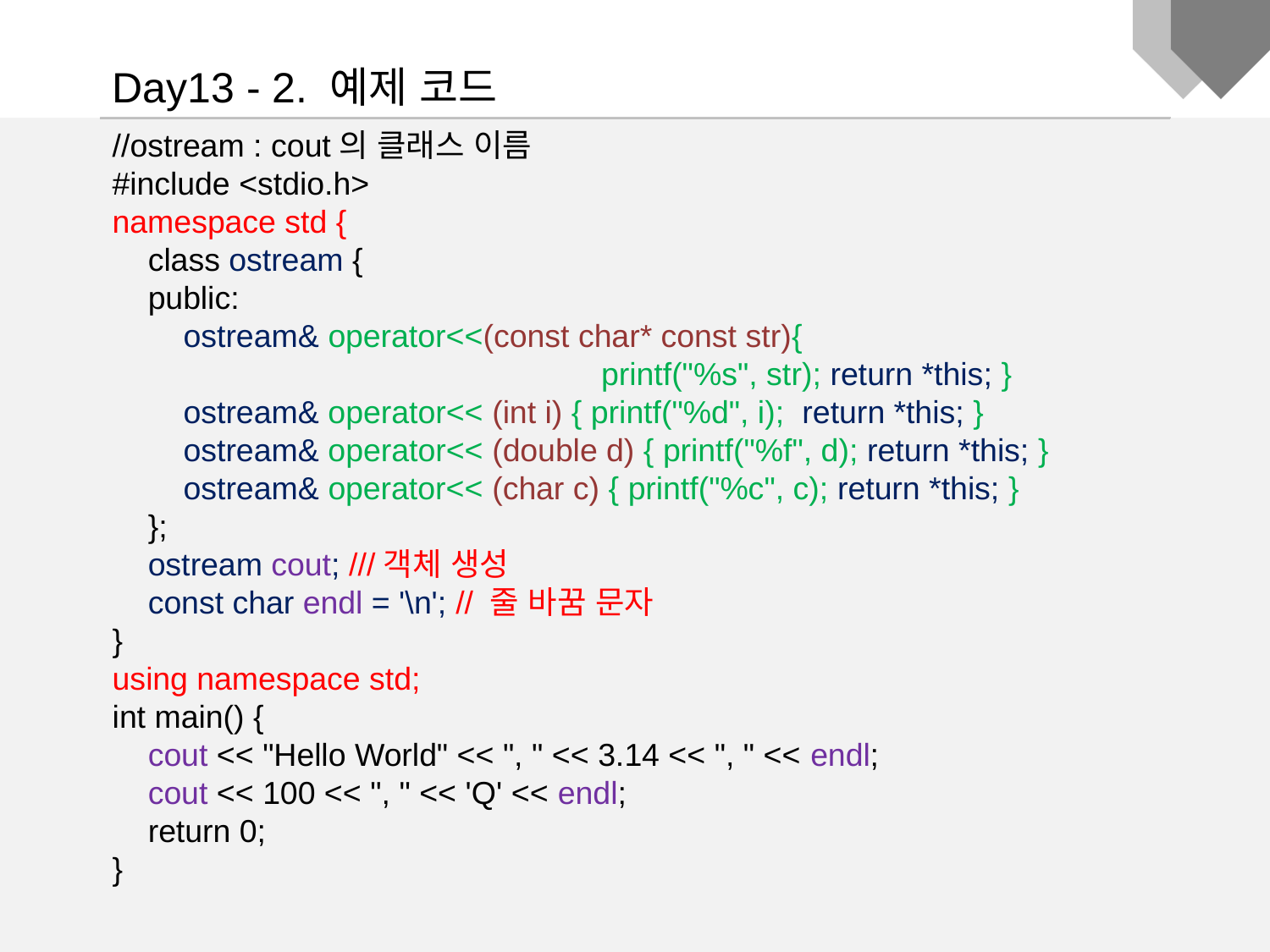

Day13 - 2. 예제 코드
//ostream : cout의 클래스 이름
#include <stdio.h>
namespace std {
    class ostream {
    public:
        ostream& operator<<(const char* const str){
                                                       printf("%s", str); return *this; }
        ostream& operator<< (int i) { printf("%d", i);  return *this; }
        ostream& operator<< (double d) { printf("%f", d); return *this; }
        ostream& operator<< (char c) { printf("%c", c); return *this; }
    };
    ostream cout; ///객체 생성
    const char endl = '\n'; // 줄 바꿈 문자
}
using namespace std;
int main() {
    cout << "Hello World" << ", " << 3.14 << ", " << endl;
    cout << 100 << ", " << 'Q' << endl;
    return 0;
}